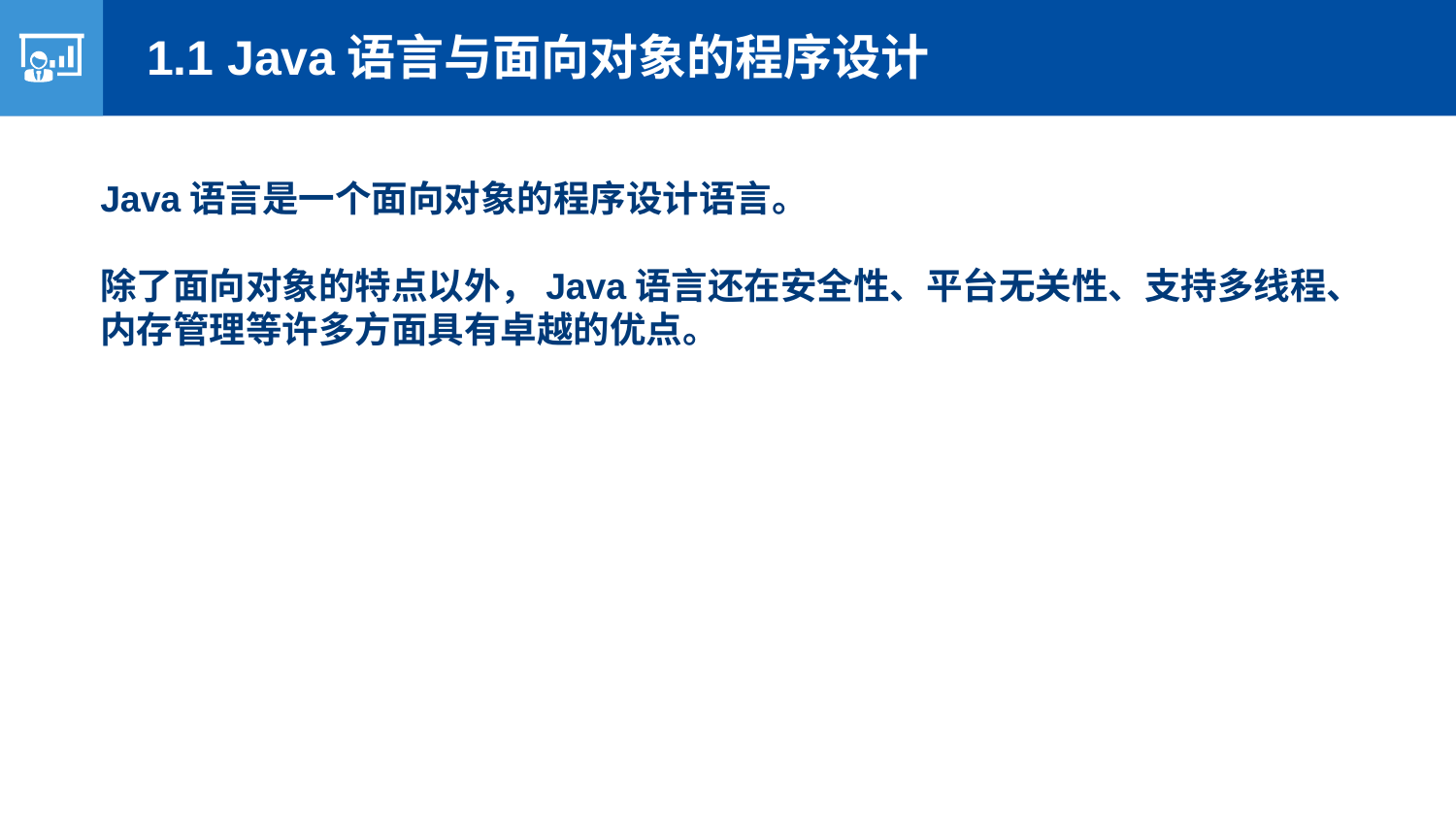

1.1 Java语言与面向对象的程序设计
Java语言是一个面向对象的程序设计语言。

除了面向对象的特点以外，Java语言还在安全性、平台无关性、支持多线程、内存管理等许多方面具有卓越的优点。